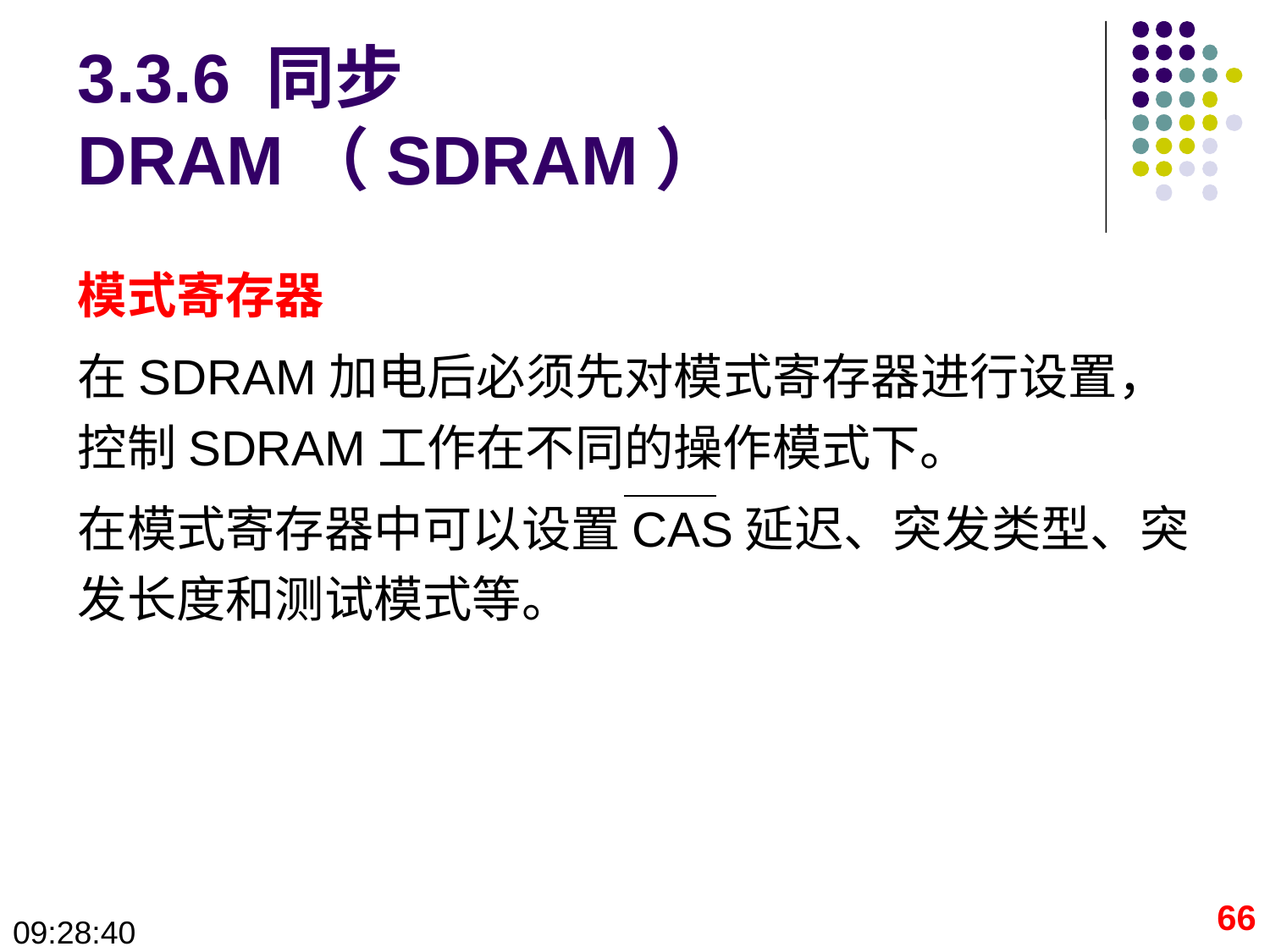

# 3.3.6 同步DRAM（SDRAM）
模式寄存器
在SDRAM加电后必须先对模式寄存器进行设置，控制SDRAM工作在不同的操作模式下。
在模式寄存器中可以设置CAS延迟、突发类型、突发长度和测试模式等。
66
09:28:40